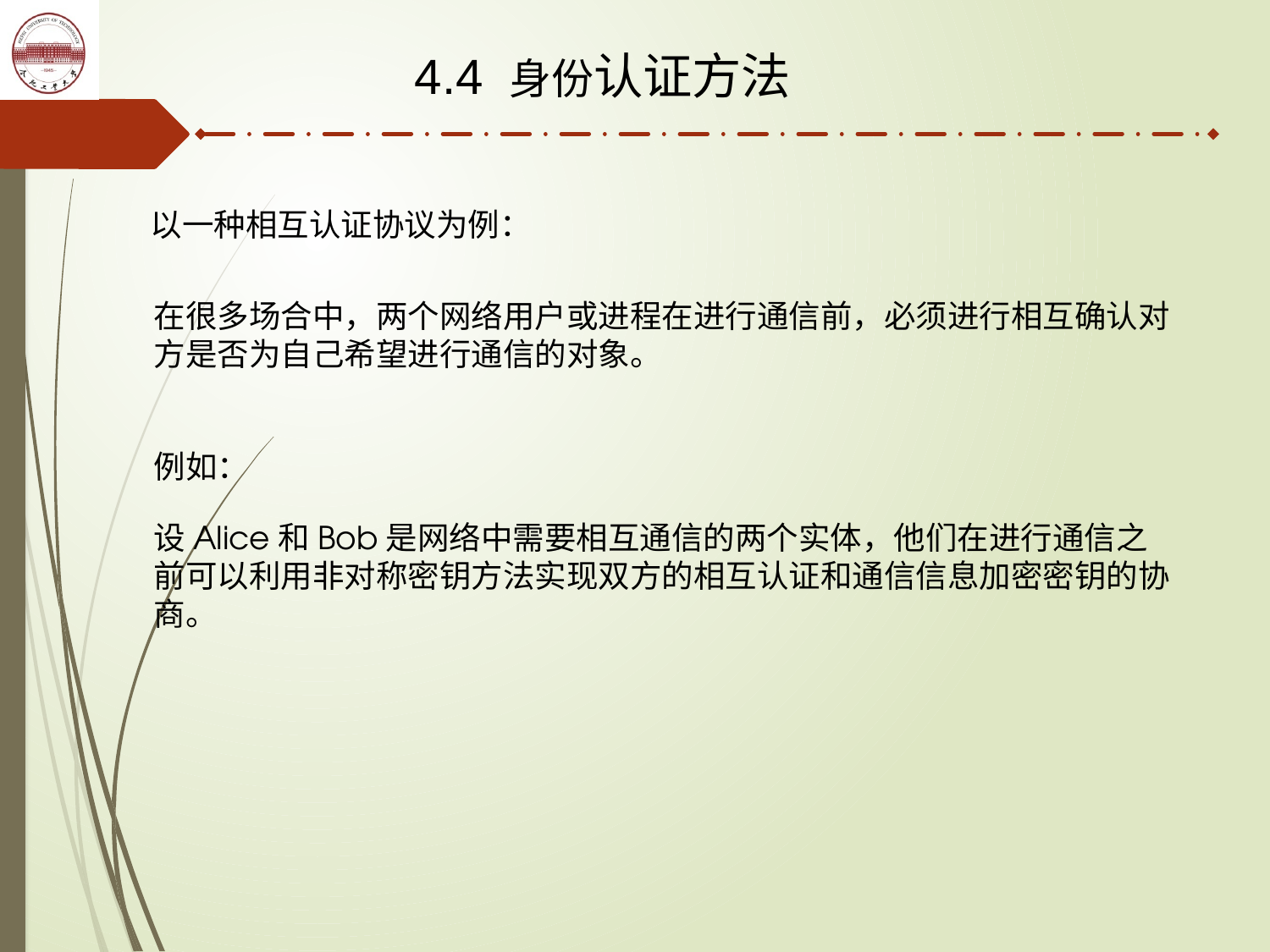

4.4 身份认证方法
以一种相互认证协议为例：
在很多场合中，两个网络用户或进程在进行通信前，必须进行相互确认对方是否为自己希望进行通信的对象。
例如：
设Alice和Bob是网络中需要相互通信的两个实体，他们在进行通信之前可以利用非对称密钥方法实现双方的相互认证和通信信息加密密钥的协商。